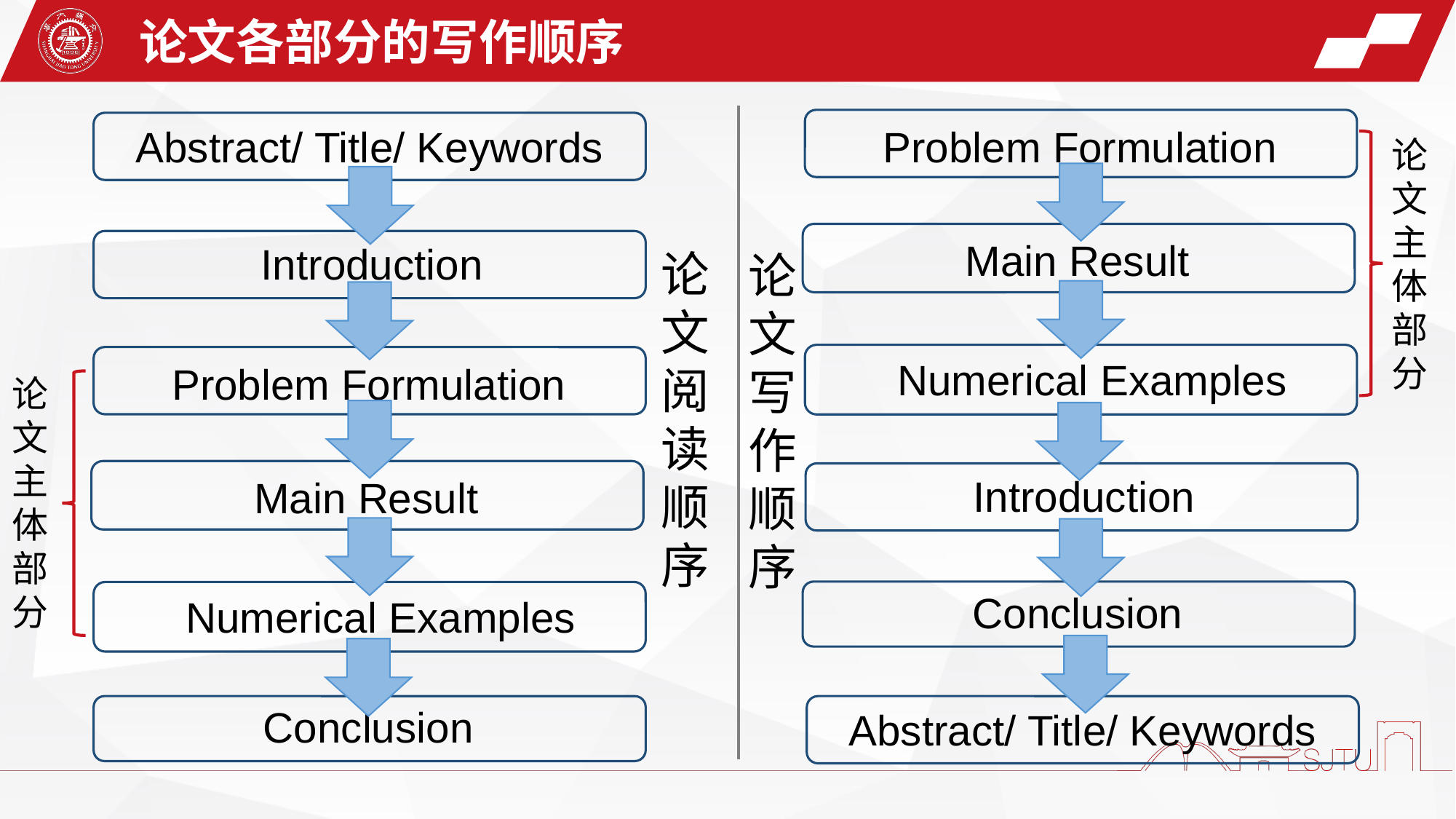

论文各部分的写作顺序

Abstract/ Title/ Keywords
Problem Formulation
论文主体部分

Main Result

Introduction
论文阅读顺序
论文写作顺序

Numerical Examples
Problem Formulation
论文主体部分

Introduction
Main Result

Conclusion

Numerical Examples

Conclusion

Abstract/ Title/ Keywords